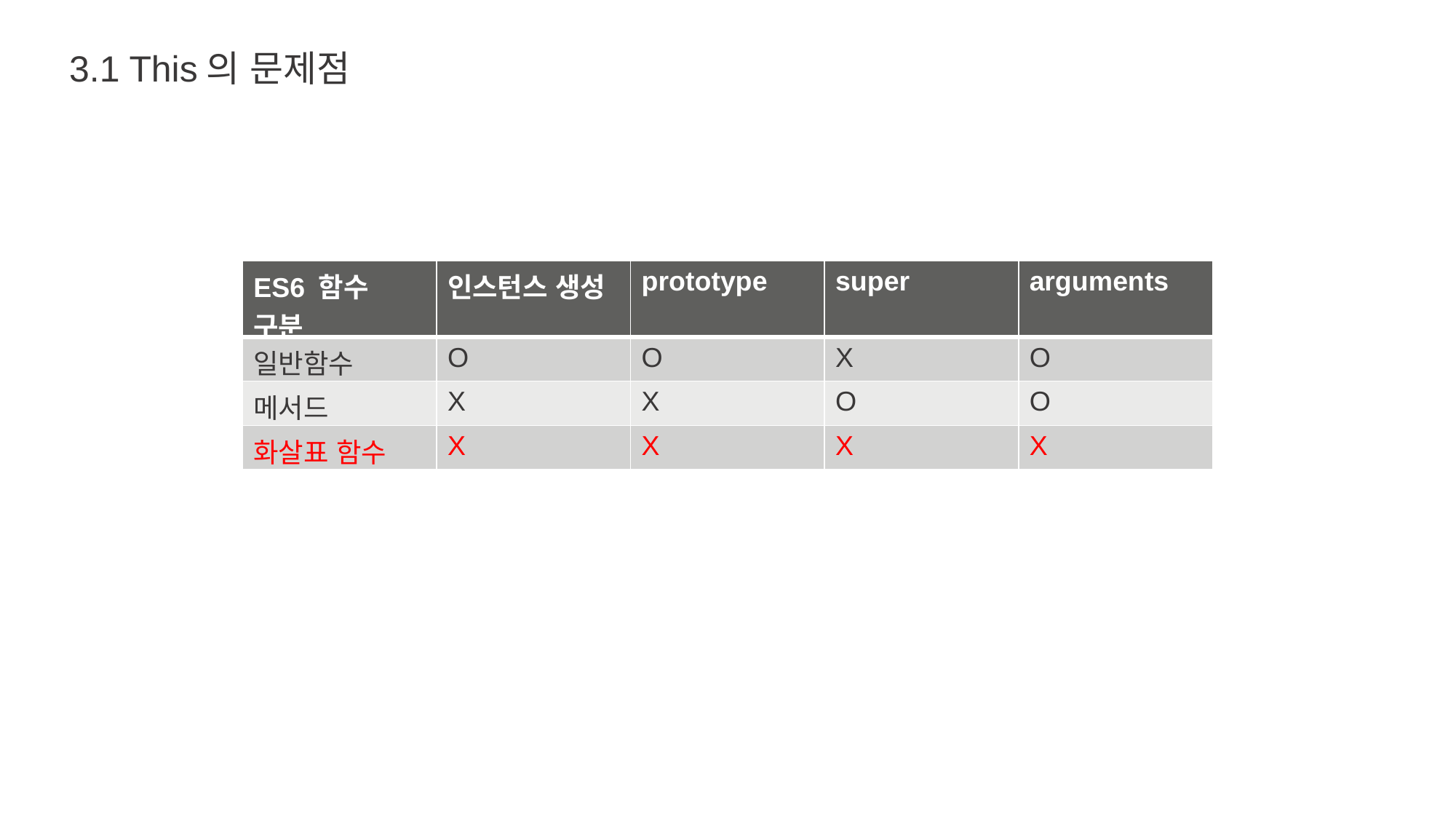

3.1 This의 문제점
| ES6 함수 구분 | 인스턴스 생성 | prototype | super | arguments |
| --- | --- | --- | --- | --- |
| 일반함수 | O | O | X | O |
| 메서드 | X | X | O | O |
| 화살표 함수 | X | X | X | X |